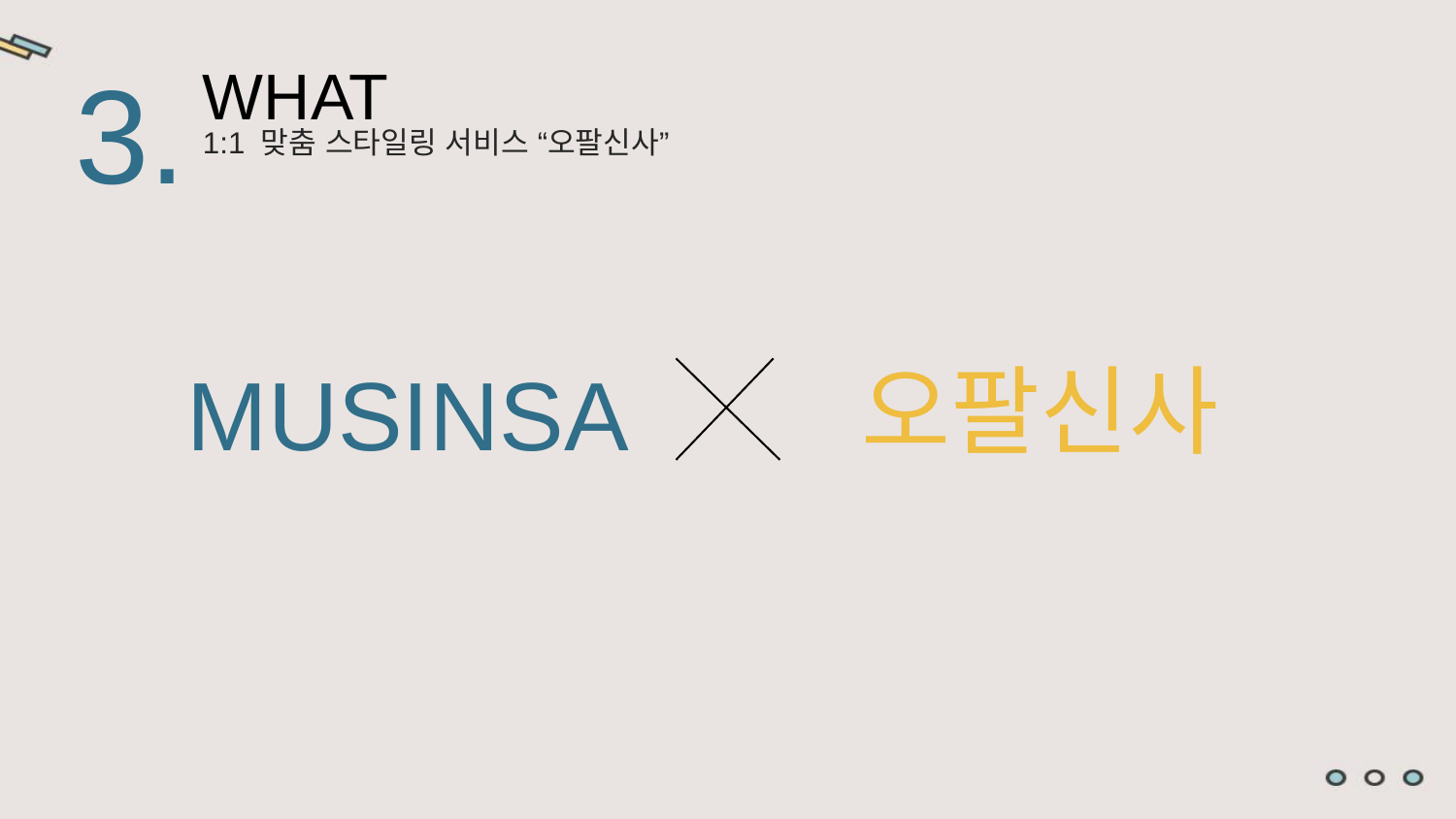

3.
WHAT
1:1 맞춤 스타일링 서비스 “오팔신사”
오팔신사
MUSINSA